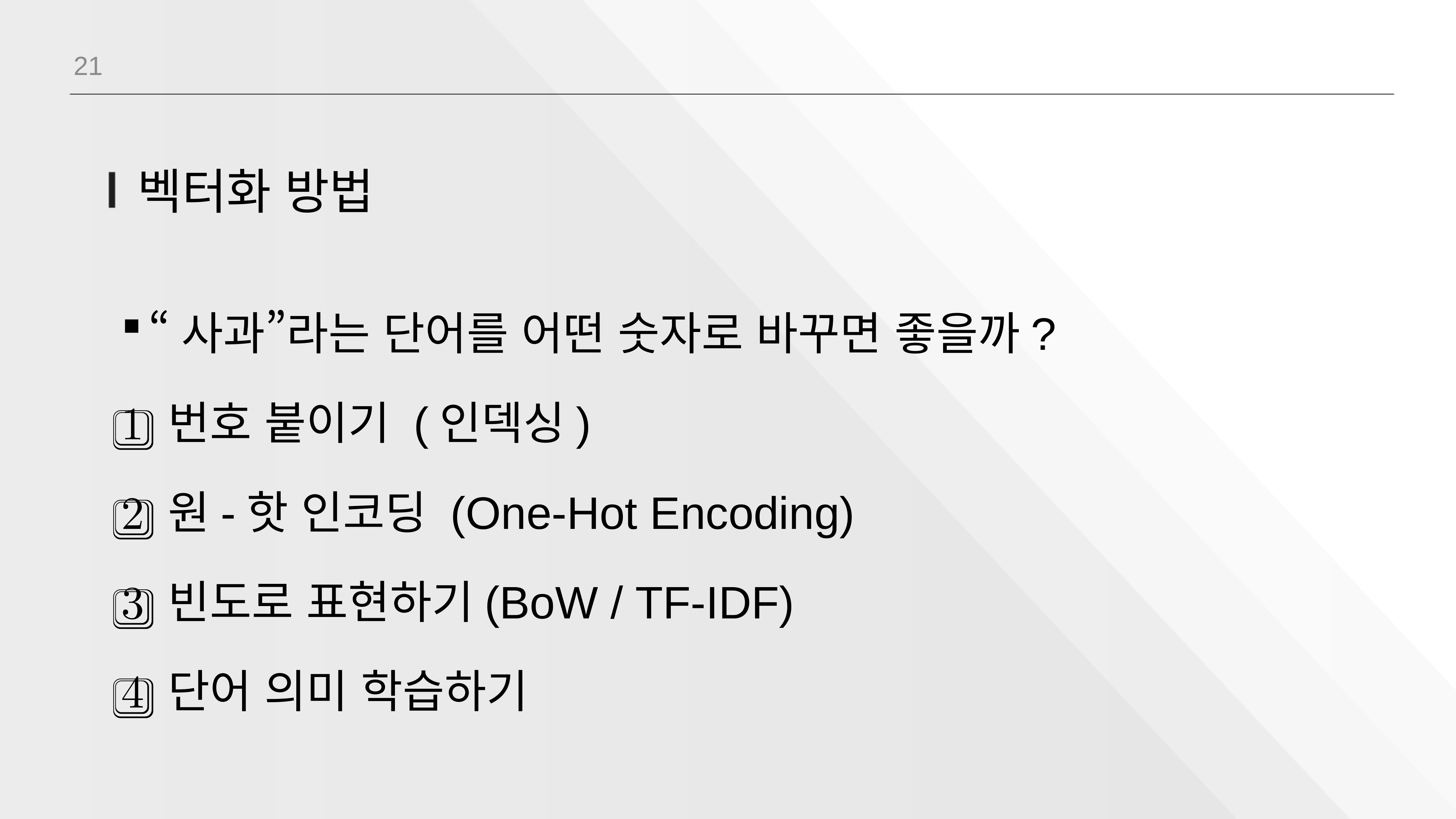

21
# 벡터화 방법
“사과”라는 단어를 어떤 숫자로 바꾸면 좋을까?
1️⃣ 번호 붙이기 (인덱싱)
2️⃣ 원-핫 인코딩 (One-Hot Encoding)
3️⃣ 빈도로 표현하기(BoW / TF-IDF)
4️⃣ 단어 의미 학습하기